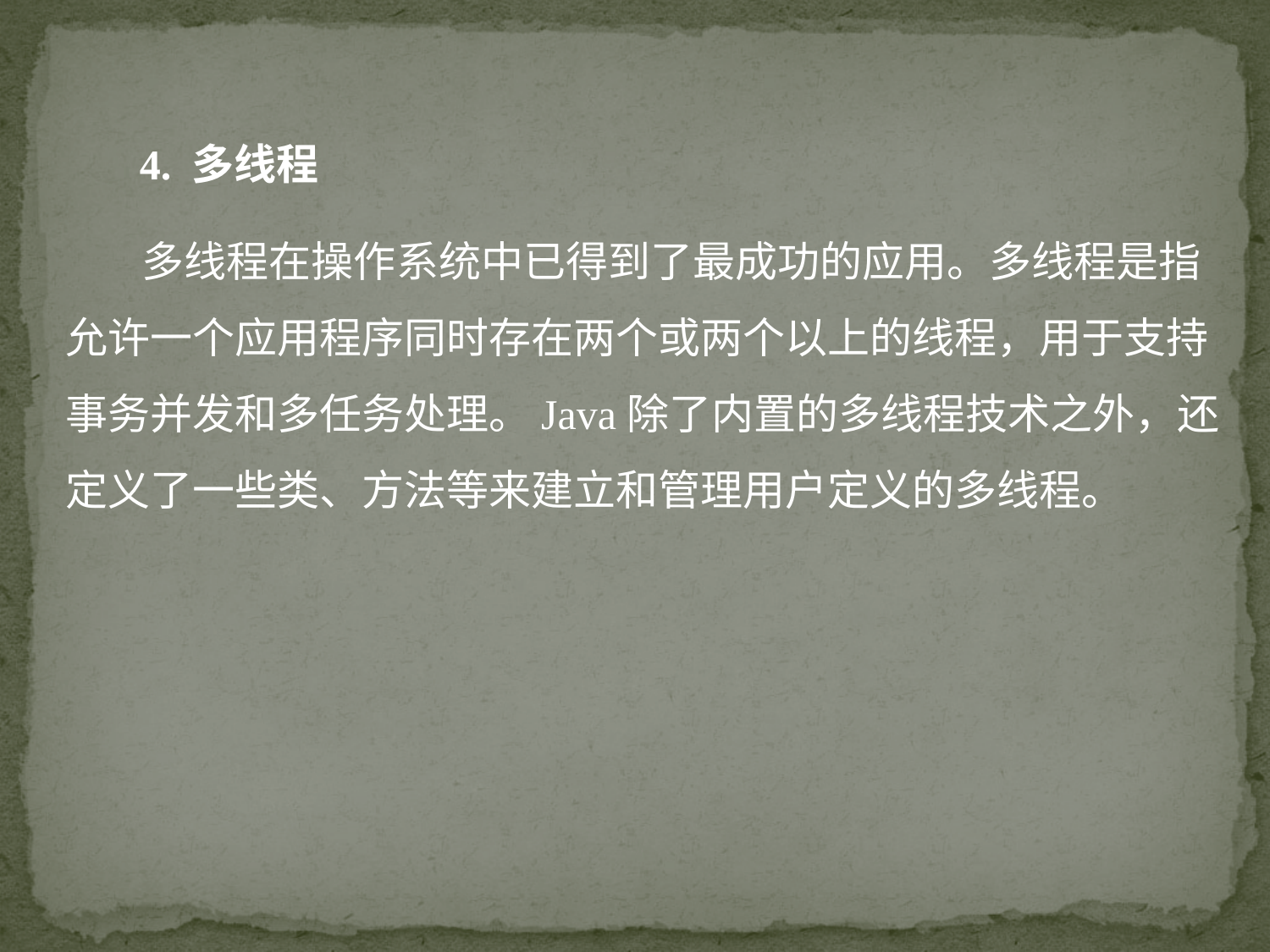

4. 多线程
       多线程在操作系统中已得到了最成功的应用。多线程是指允许一个应用程序同时存在两个或两个以上的线程，用于支持事务并发和多任务处理。Java除了内置的多线程技术之外，还定义了一些类、方法等来建立和管理用户定义的多线程。